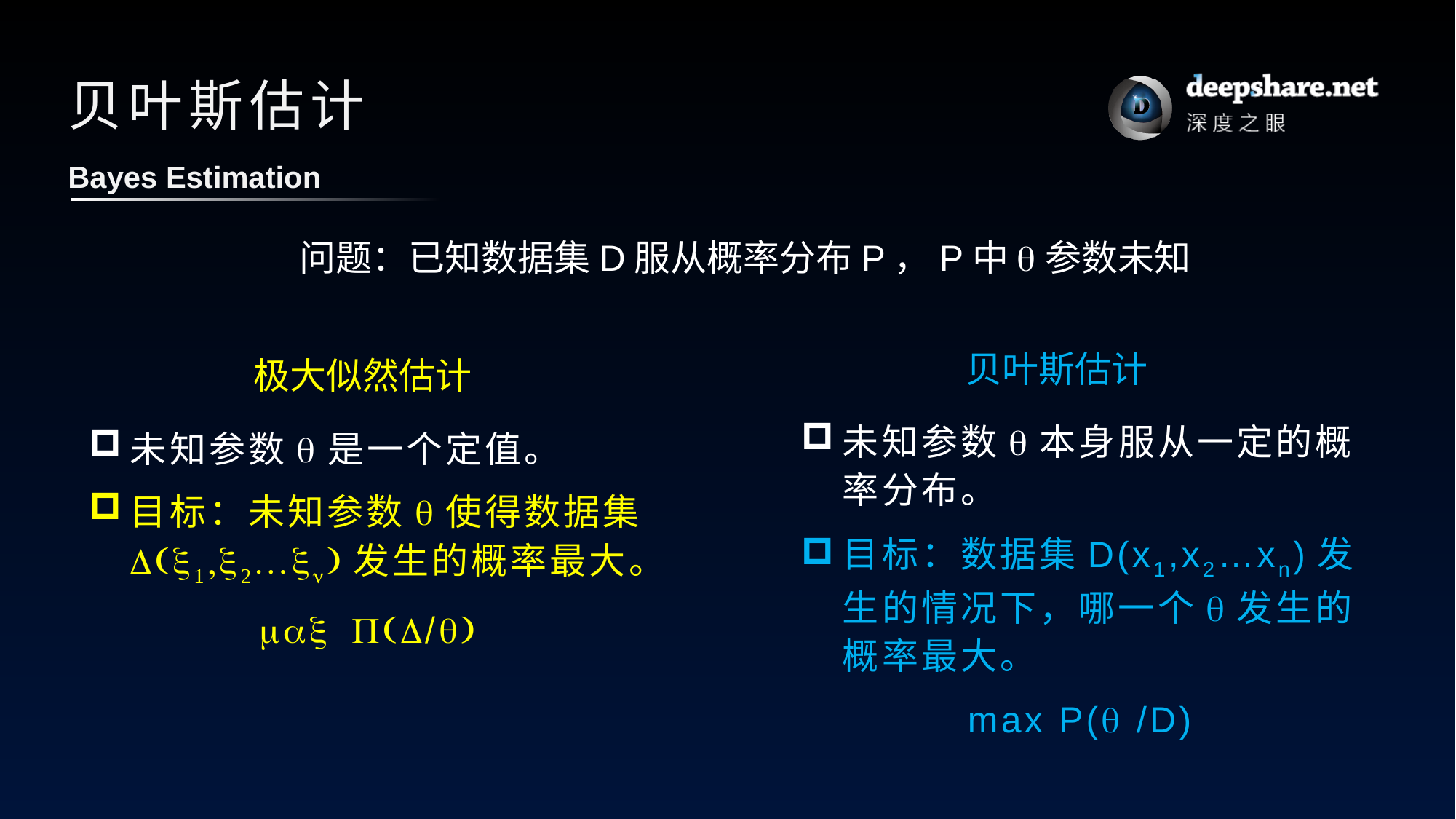

# 贝叶斯估计
Bayes Estimation
问题：已知数据集D服从概率分布P，P中θ参数未知
贝叶斯估计
极大似然估计
未知参数θ本身服从一定的概率分布。
目标：数据集D(x1,x2…xn)发生的情况下，哪一个θ发生的概率最大。
max P(θ /D)
未知参数θ是一个定值。
目标：未知参数θ使得数据集D(x1,x2…xn)发生的概率最大。
max P(D/θ)